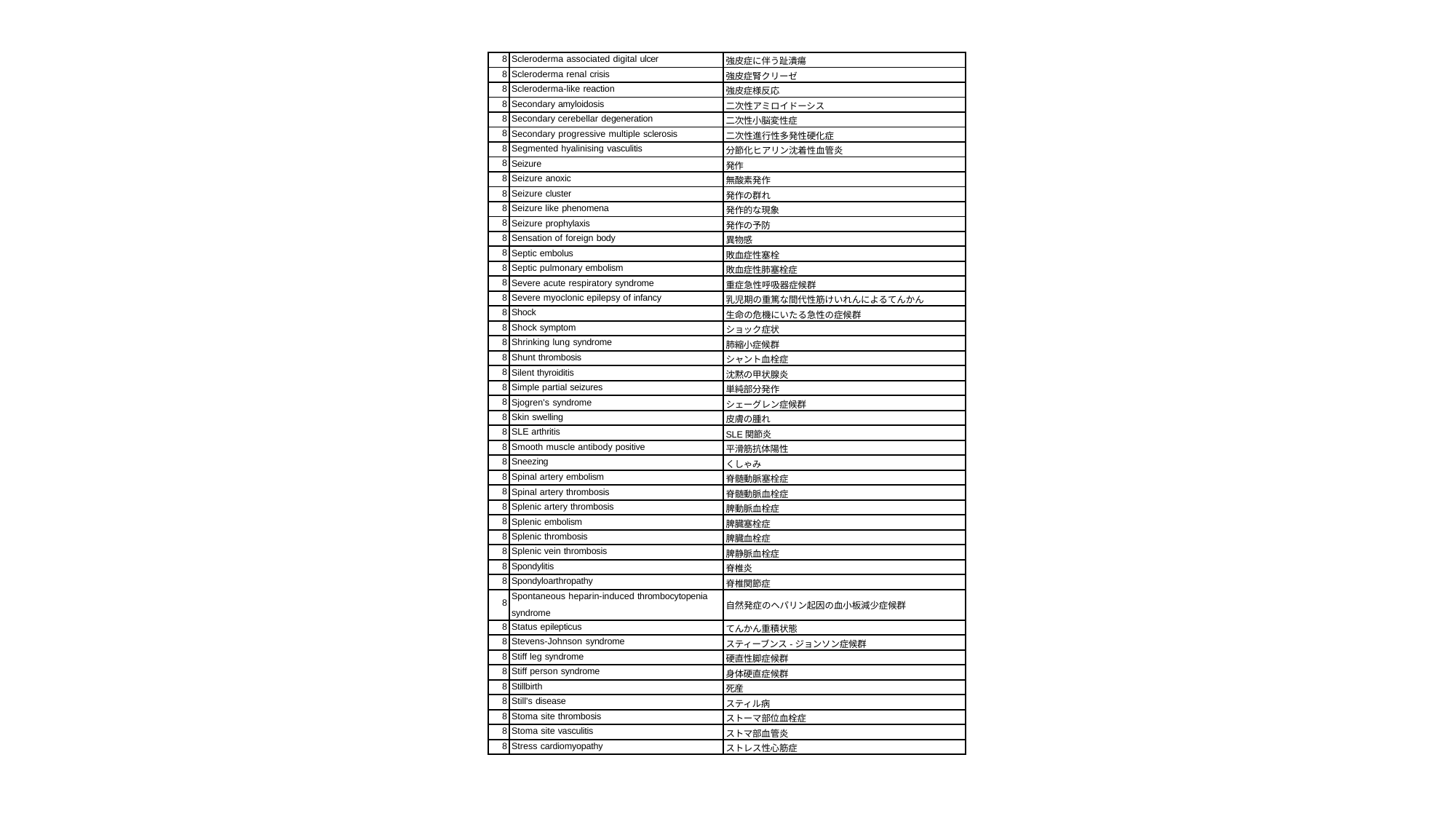

| 8 | Scleroderma associated digital ulcer | 強皮症に伴う趾潰瘍 |
| --- | --- | --- |
| 8 | Scleroderma renal crisis | 強皮症腎クリーゼ |
| 8 | Scleroderma-like reaction | 強皮症様反応 |
| 8 | Secondary amyloidosis | 二次性アミロイドーシス |
| 8 | Secondary cerebellar degeneration | 二次性小脳変性症 |
| 8 | Secondary progressive multiple sclerosis | 二次性進行性多発性硬化症 |
| 8 | Segmented hyalinising vasculitis | 分節化ヒアリン沈着性血管炎 |
| 8 | Seizure | 発作 |
| 8 | Seizure anoxic | 無酸素発作 |
| 8 | Seizure cluster | 発作の群れ |
| 8 | Seizure like phenomena | 発作的な現象 |
| 8 | Seizure prophylaxis | 発作の予防 |
| 8 | Sensation of foreign body | 異物感 |
| 8 | Septic embolus | 敗血症性塞栓 |
| 8 | Septic pulmonary embolism | 敗血症性肺塞栓症 |
| 8 | Severe acute respiratory syndrome | 重症急性呼吸器症候群 |
| 8 | Severe myoclonic epilepsy of infancy | 乳児期の重篤な間代性筋けいれんによるてんかん |
| 8 | Shock | 生命の危機にいたる急性の症候群 |
| 8 | Shock symptom | ショック症状 |
| 8 | Shrinking lung syndrome | 肺縮小症候群 |
| 8 | Shunt thrombosis | シャント血栓症 |
| 8 | Silent thyroiditis | 沈黙の甲状腺炎 |
| 8 | Simple partial seizures | 単純部分発作 |
| 8 | Sjogren's syndrome | シェーグレン症候群 |
| 8 | Skin swelling | 皮膚の腫れ |
| 8 | SLE arthritis | SLE関節炎 |
| 8 | Smooth muscle antibody positive | 平滑筋抗体陽性 |
| 8 | Sneezing | くしゃみ |
| 8 | Spinal artery embolism | 脊髄動脈塞栓症 |
| 8 | Spinal artery thrombosis | 脊髄動脈血栓症 |
| 8 | Splenic artery thrombosis | 脾動脈血栓症 |
| 8 | Splenic embolism | 脾臓塞栓症 |
| 8 | Splenic thrombosis | 脾臓血栓症 |
| 8 | Splenic vein thrombosis | 脾静脈血栓症 |
| 8 | Spondylitis | 脊椎炎 |
| 8 | Spondyloarthropathy | 脊椎関節症 |
| 8 | Spontaneous heparin-induced thrombocytopenia syndrome | 自然発症のヘパリン起因の血小板減少症候群 |
| 8 | Status epilepticus | てんかん重積状態 |
| 8 | Stevens-Johnson syndrome | スティーブンス-ジョンソン症候群 |
| 8 | Stiff leg syndrome | 硬直性脚症候群 |
| 8 | Stiff person syndrome | 身体硬直症候群 |
| 8 | Stillbirth | 死産 |
| 8 | Still's disease | スティル病 |
| 8 | Stoma site thrombosis | ストーマ部位血栓症 |
| 8 | Stoma site vasculitis | ストマ部血管炎 |
| 8 | Stress cardiomyopathy | ストレス性心筋症 |
117 / 29 ページ